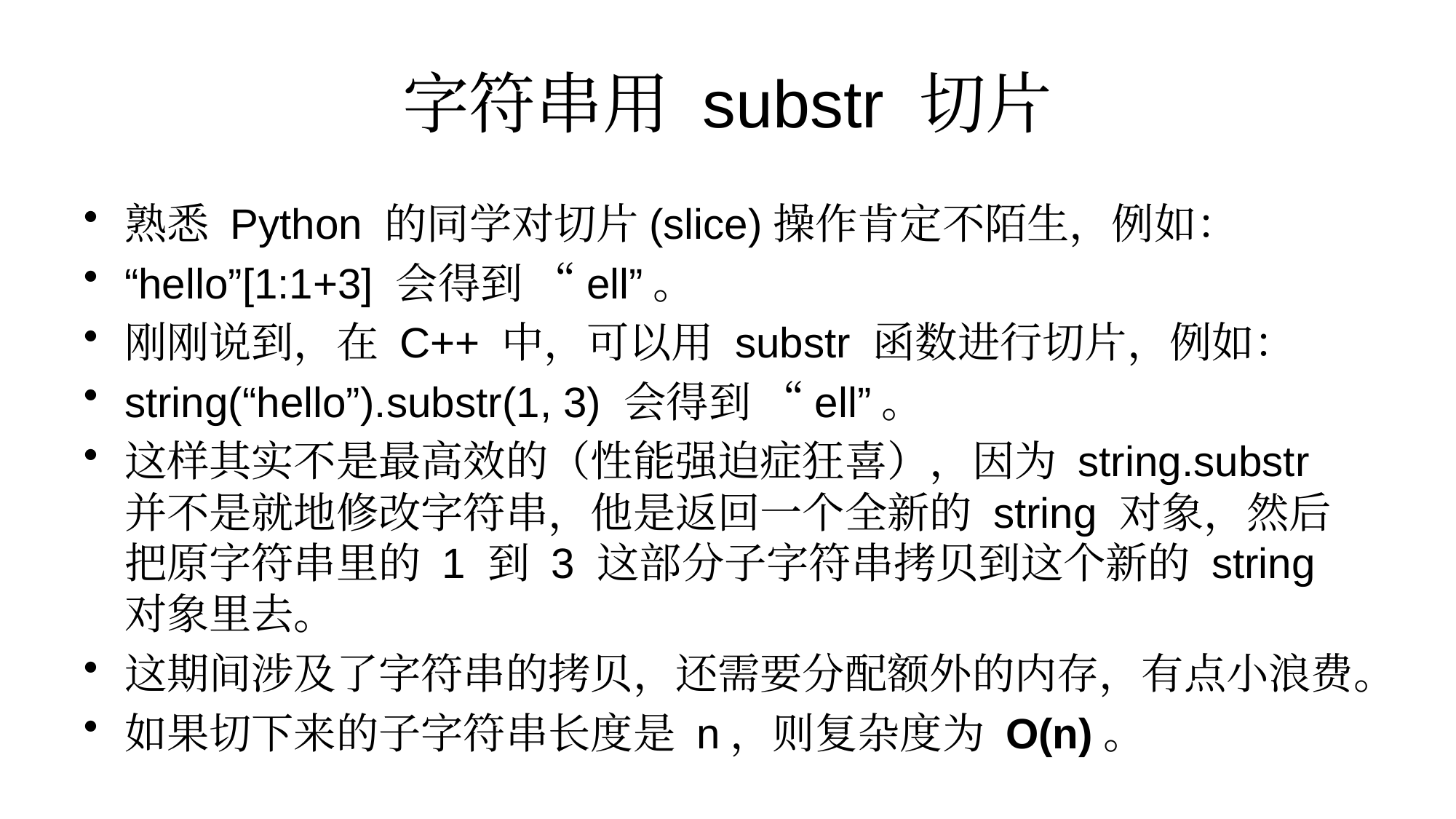

# 字符串用 substr 切片
熟悉 Python 的同学对切片(slice)操作肯定不陌生，例如：
“hello”[1:1+3] 会得到 “ell”。
刚刚说到，在 C++ 中，可以用 substr 函数进行切片，例如：
string(“hello”).substr(1, 3) 会得到 “ell”。
这样其实不是最高效的（性能强迫症狂喜），因为 string.substr 并不是就地修改字符串，他是返回一个全新的 string 对象，然后把原字符串里的 1 到 3 这部分子字符串拷贝到这个新的 string 对象里去。
这期间涉及了字符串的拷贝，还需要分配额外的内存，有点小浪费。
如果切下来的子字符串长度是 n，则复杂度为 O(n)。